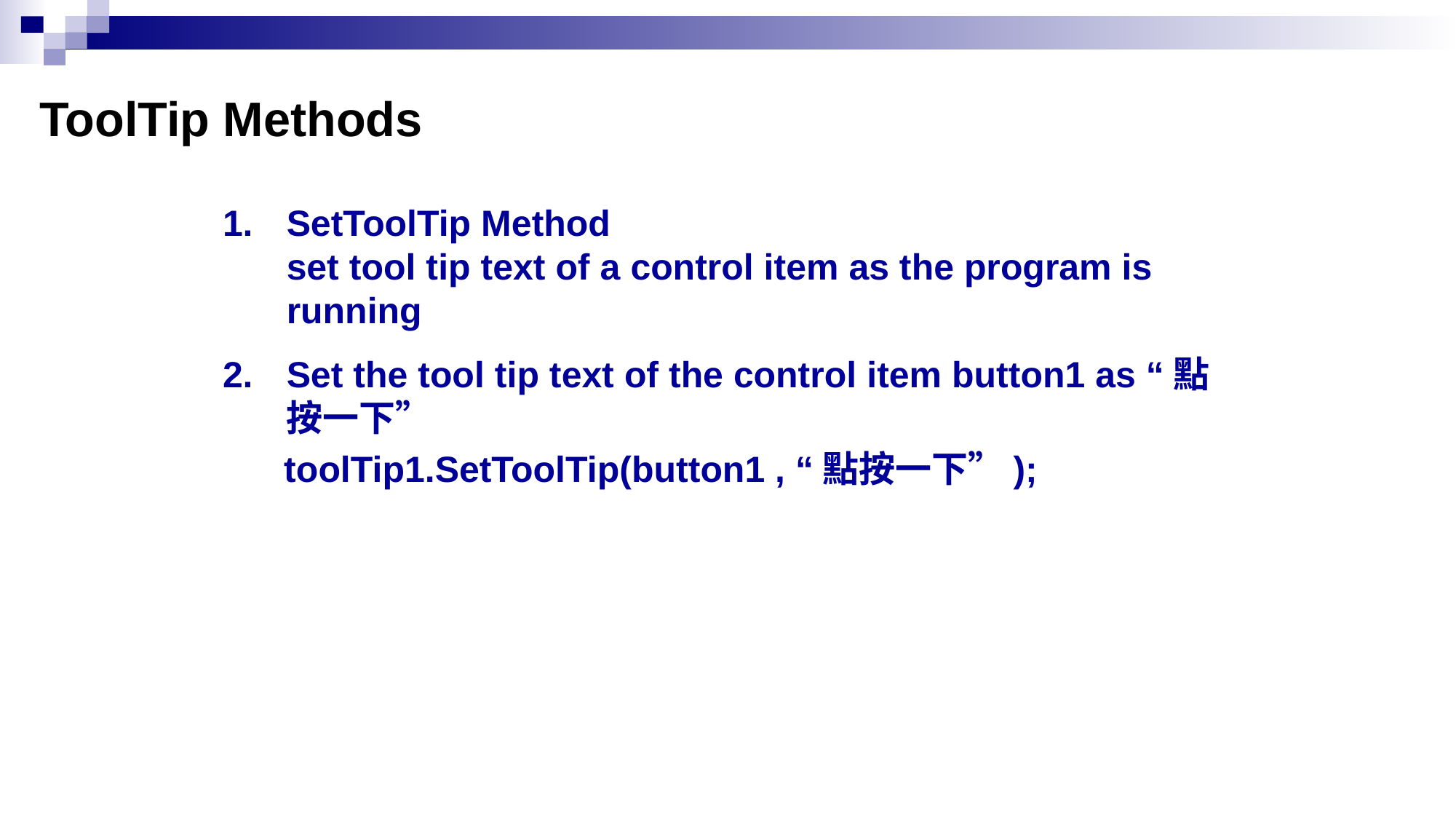

# ToolTip Methods
SetToolTip Method
set tool tip text of a control item as the program is running
Set the tool tip text of the control item button1 as “點按一下”
      toolTip1.SetToolTip(button1 , “點按一下”);